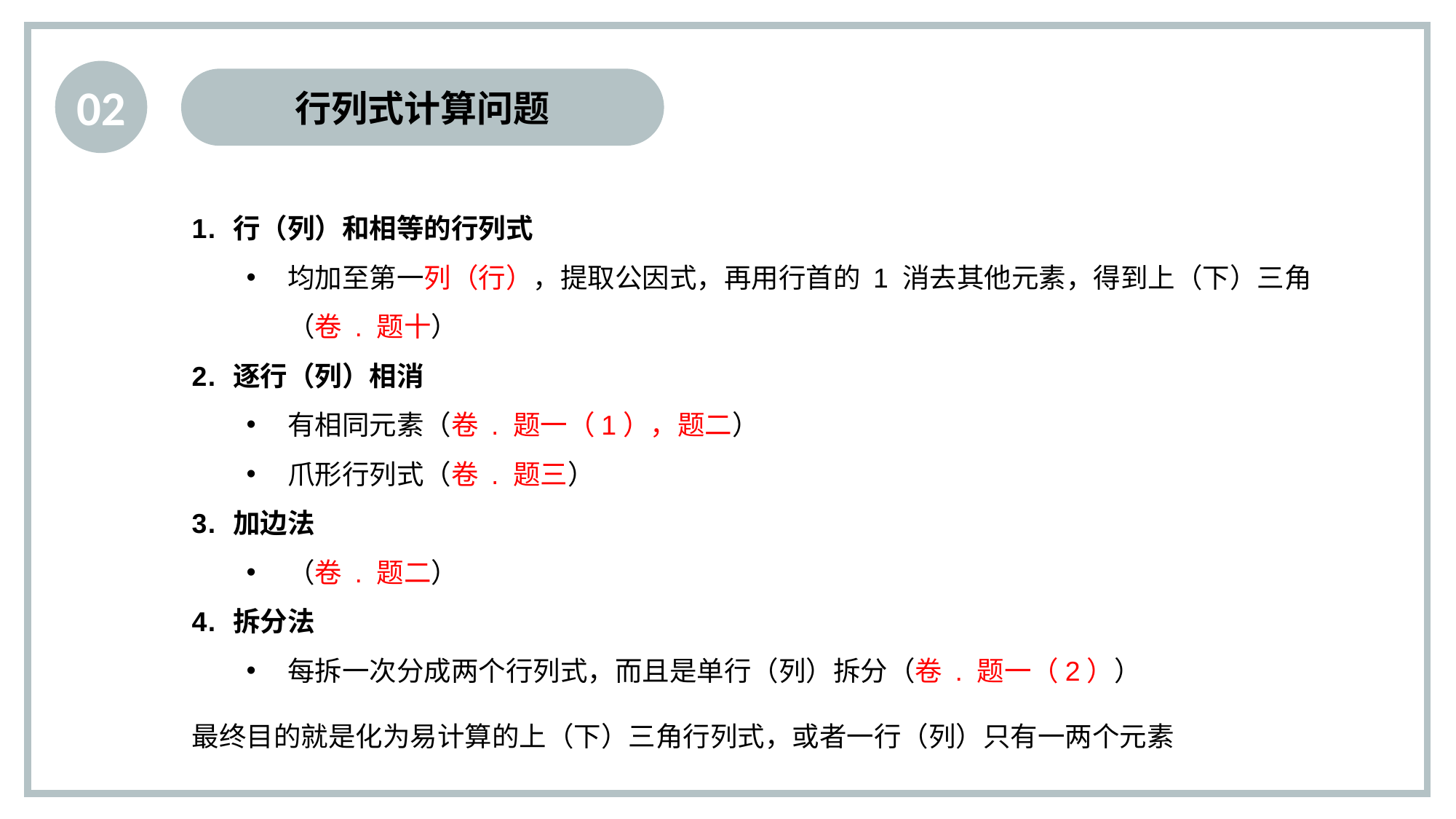

02
行列式计算问题
行（列）和相等的行列式
均加至第一列（行），提取公因式，再用行首的 1 消去其他元素，得到上（下）三角
（卷 . 题十）
逐行（列）相消
有相同元素（卷 . 题一（1），题二）
爪形行列式（卷 . 题三）
加边法
（卷 . 题二）
拆分法
每拆一次分成两个行列式，而且是单行（列）拆分（卷 . 题一（2））

最终目的就是化为易计算的上（下）三角行列式，或者一行（列）只有一两个元素